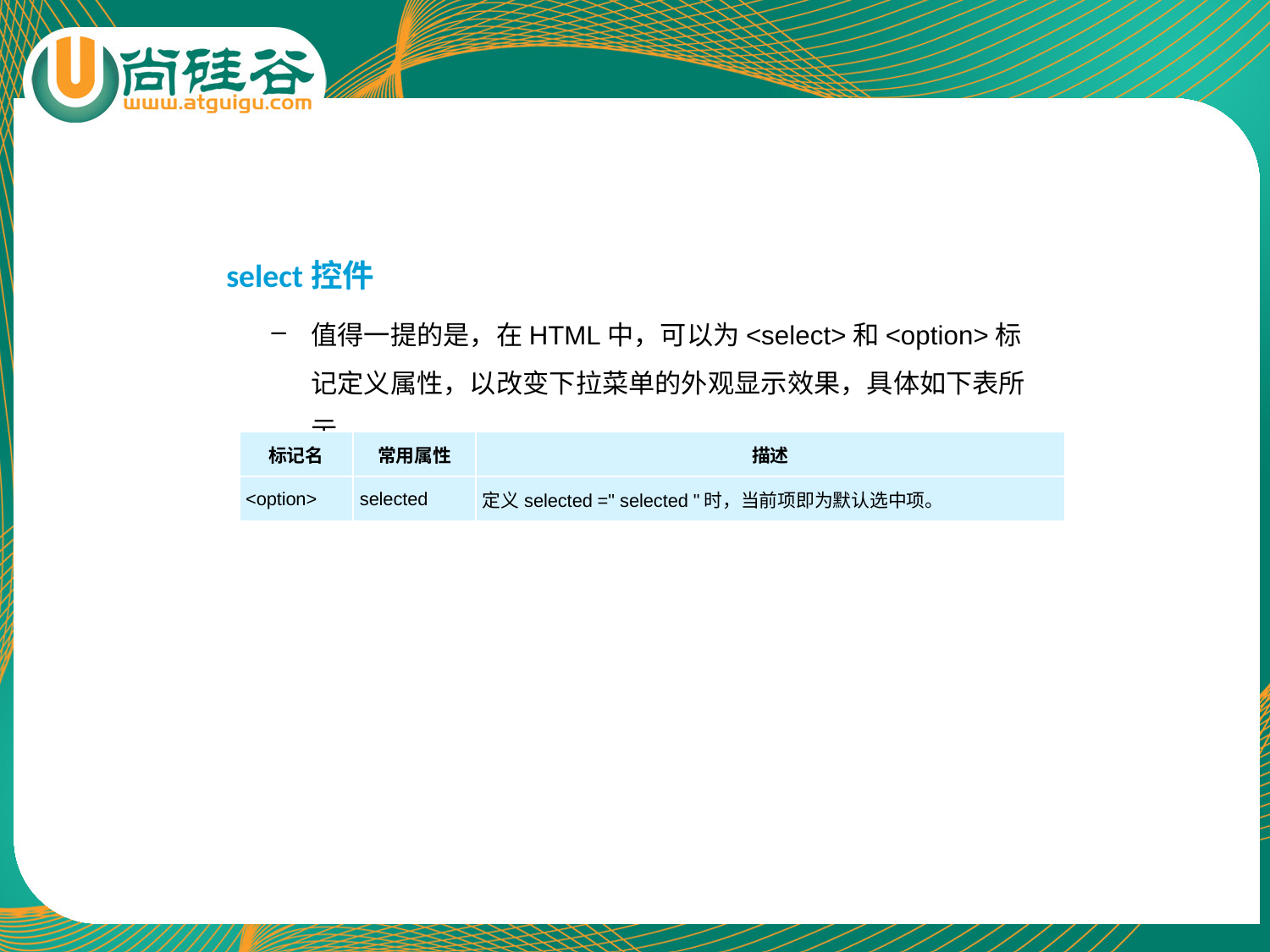

# select控件

值得一提的是，在HTML中，可以为<select>和<option>标记定义属性，以改变下拉菜单的外观显示效果，具体如下表所示。

| 标记名 | 常用属性 | 描述 |
| --- | --- | --- |
| <option> | selected | 定义selected =" selected "时，当前项即为默认选中项。 |